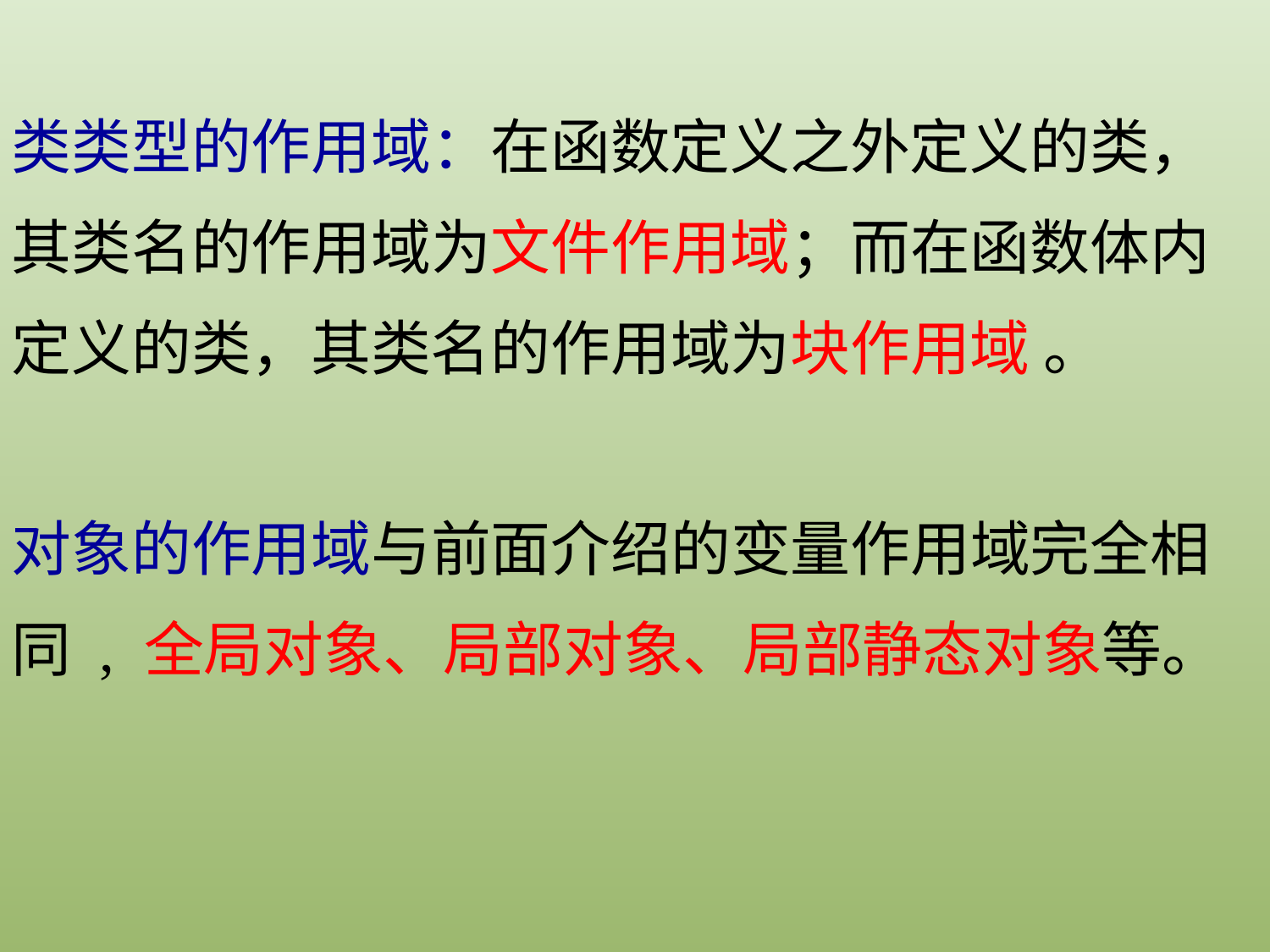

类类型的作用域：在函数定义之外定义的类，其类名的作用域为文件作用域；而在函数体内定义的类，其类名的作用域为块作用域 。
对象的作用域与前面介绍的变量作用域完全相同 , 全局对象、局部对象、局部静态对象等。
621